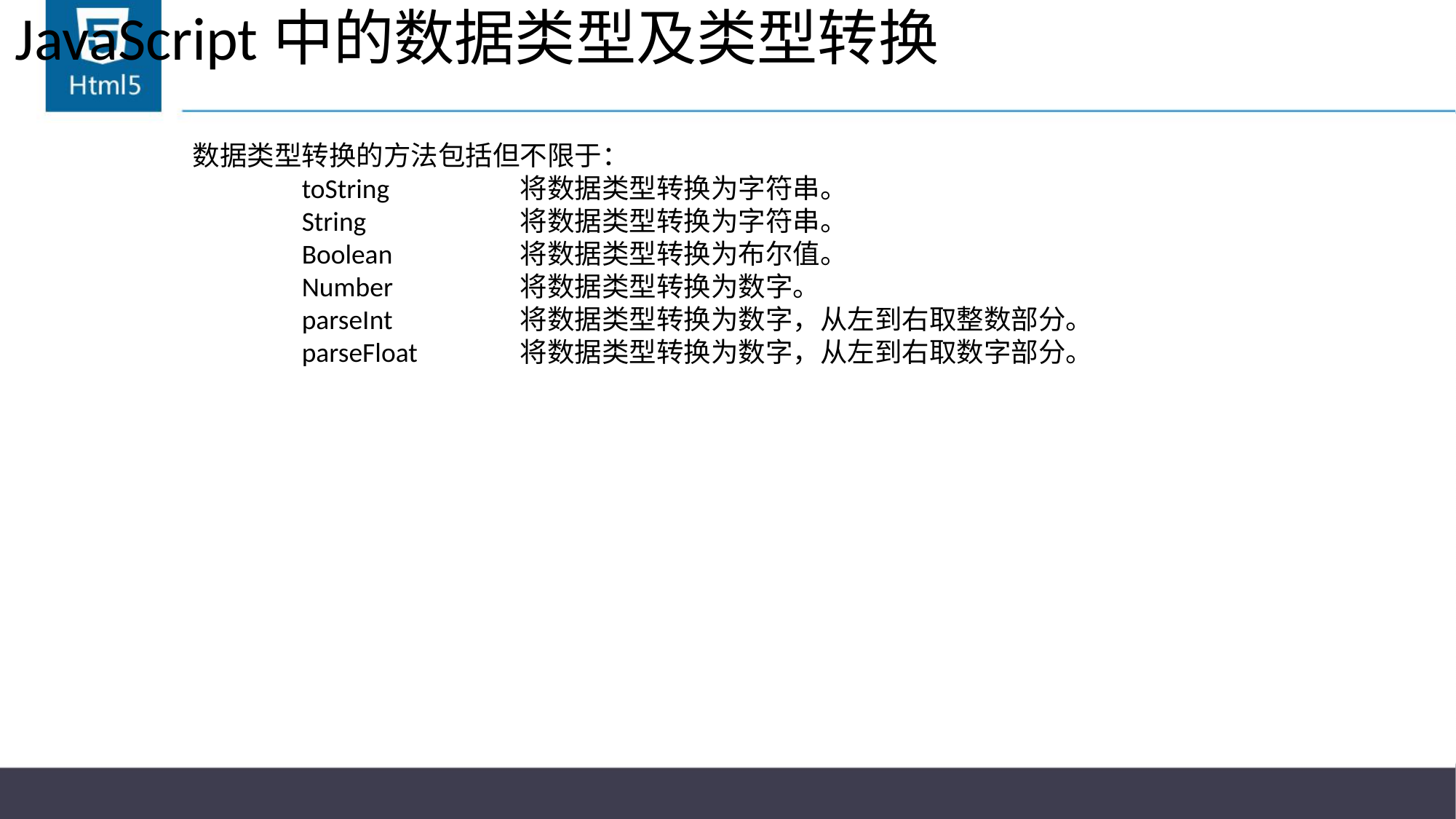

# JavaScript中的数据类型及类型转换
数据类型转换的方法包括但不限于：
	toString		将数据类型转换为字符串。
	String		将数据类型转换为字符串。
	Boolean		将数据类型转换为布尔值。
	Number		将数据类型转换为数字。
	parseInt		将数据类型转换为数字，从左到右取整数部分。
	parseFloat	将数据类型转换为数字，从左到右取数字部分。